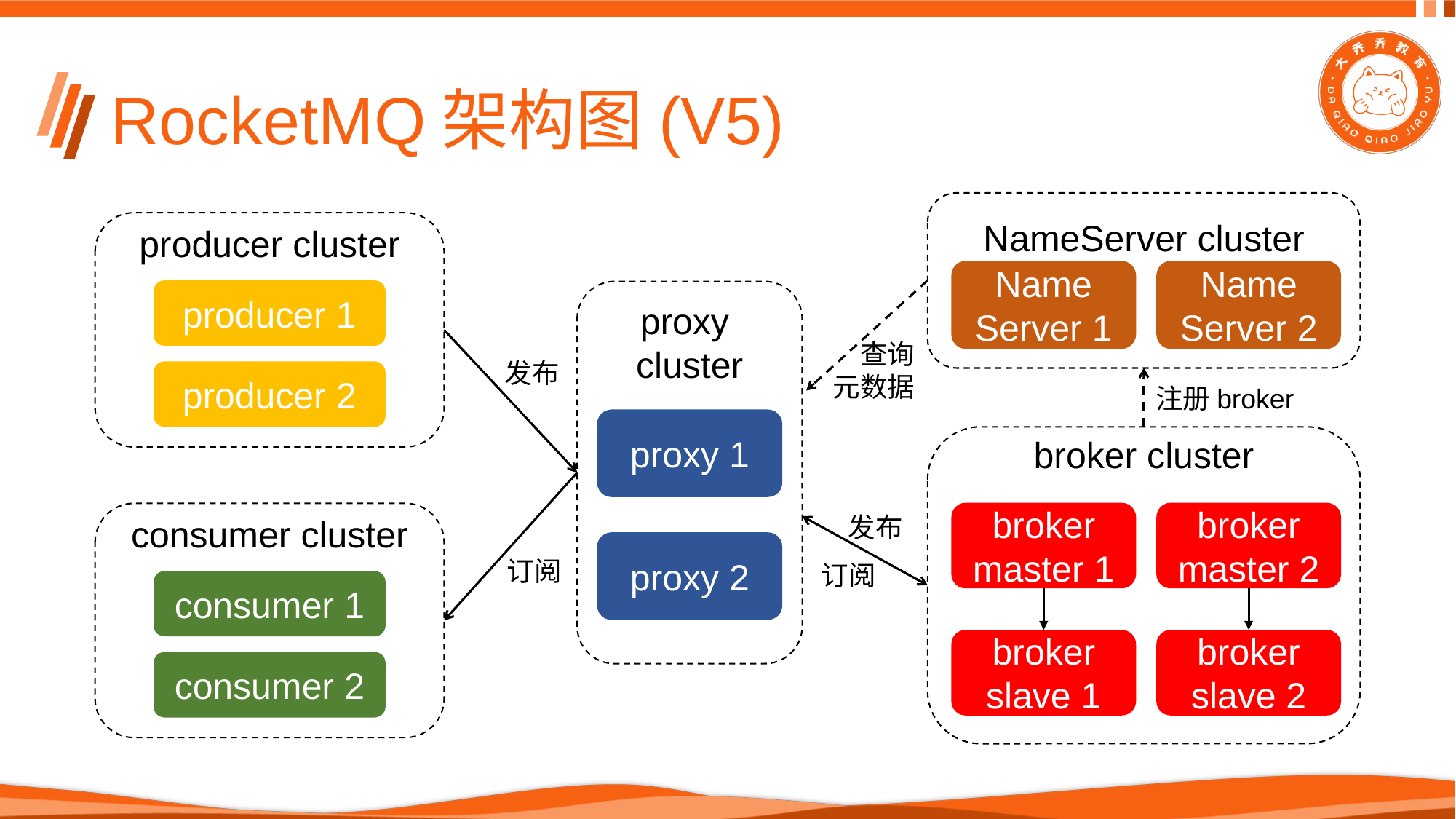

# RocketMQ架构图(V5)
NameServer cluster

producer cluster

Name
Server 1
Name
Server 2
producer 1
proxy
cluster

查询
元数据
发布
producer 2
注册broker
proxy 1
broker cluster

broker
master 1
broker
master 2
consumer cluster

发布
proxy 2
订阅
订阅
consumer 1
broker
slave 1
broker
slave 2
consumer 2